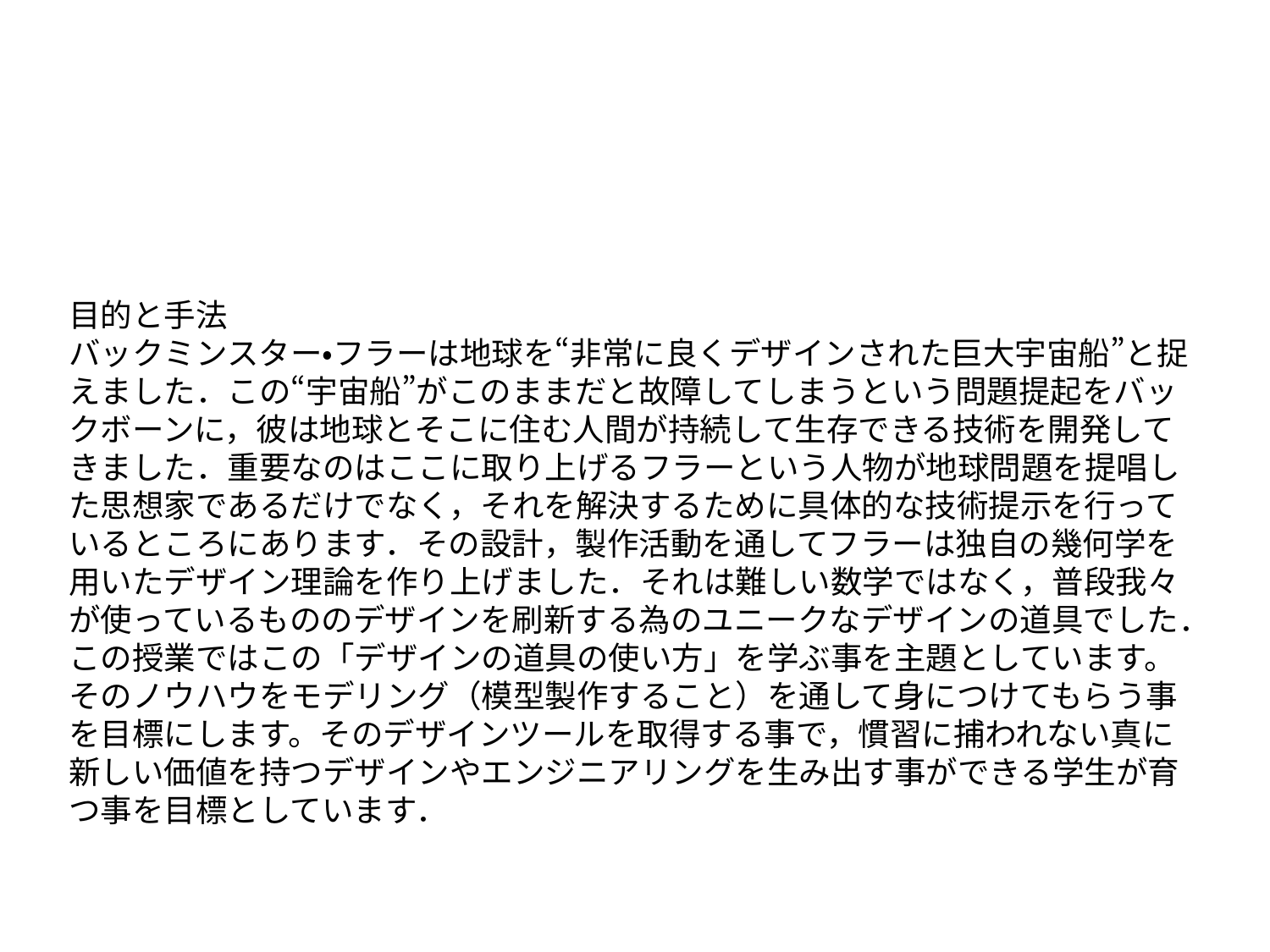

目的と手法
バックミンスター・フラーは地球を“非常に良くデザインされた巨大宇宙船”と捉えました．この“宇宙船”がこのままだと故障してしまうという問題提起をバックボーンに，彼は地球とそこに住む人間が持続して生存できる技術を開発してきました．重要なのはここに取り上げるフラーという人物が地球問題を提唱した思想家であるだけでなく，それを解決するために具体的な技術提示を行っているところにあります．その設計，製作活動を通してフラーは独自の幾何学を用いたデザイン理論を作り上げました．それは難しい数学ではなく，普段我々が使っているもののデザインを刷新する為のユニークなデザインの道具でした．
この授業ではこの「デザインの道具の使い方」を学ぶ事を主題としています。そのノウハウをモデリング（模型製作すること）を通して身につけてもらう事を目標にします。そのデザインツールを取得する事で，慣習に捕われない真に新しい価値を持つデザインやエンジニアリングを生み出す事ができる学生が育つ事を目標としています．